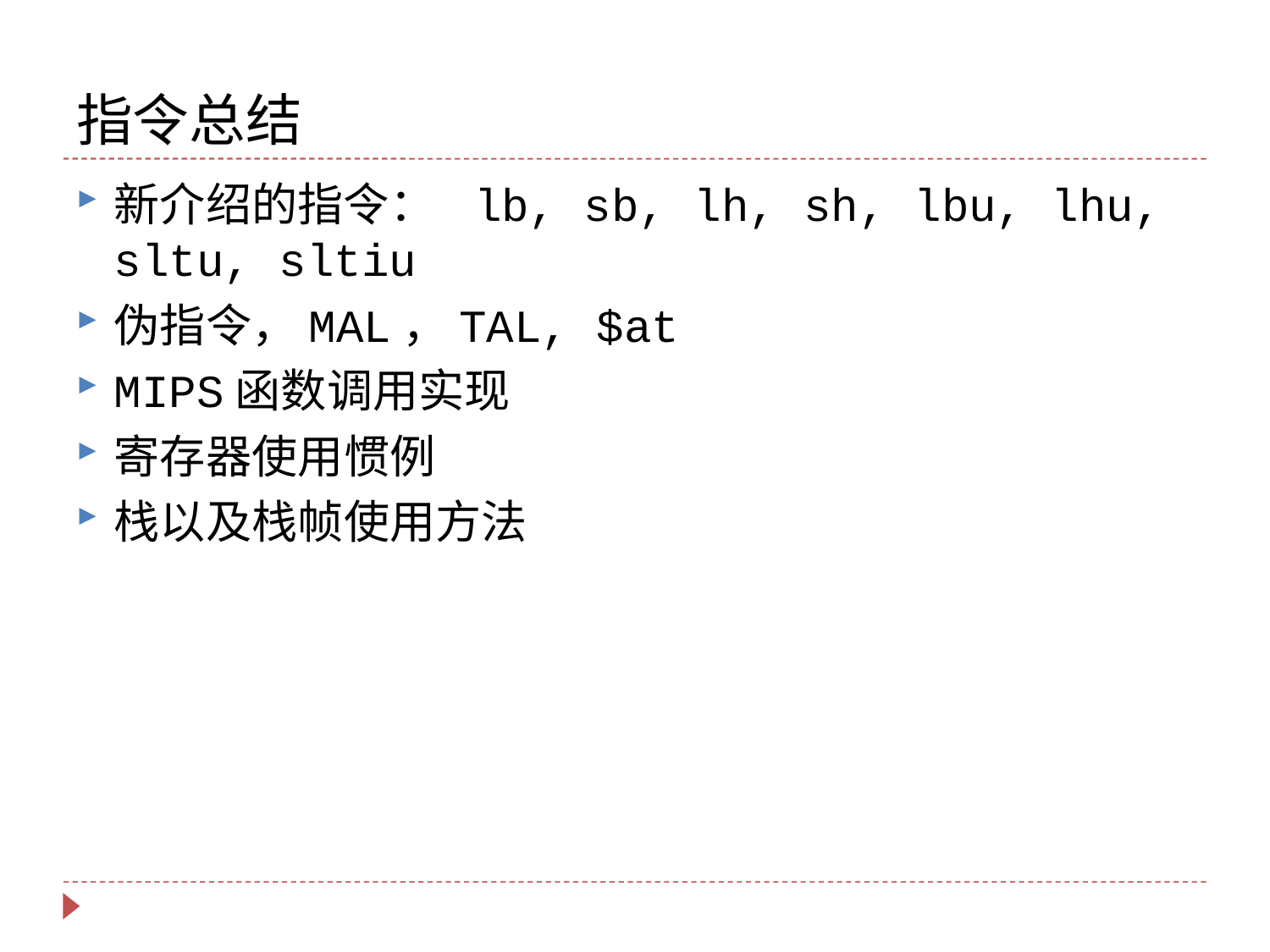

# 指令总结
新介绍的指令： lb, sb, lh, sh, lbu, lhu, sltu, sltiu
伪指令，MAL，TAL, $at
MIPS函数调用实现
寄存器使用惯例
栈以及栈帧使用方法